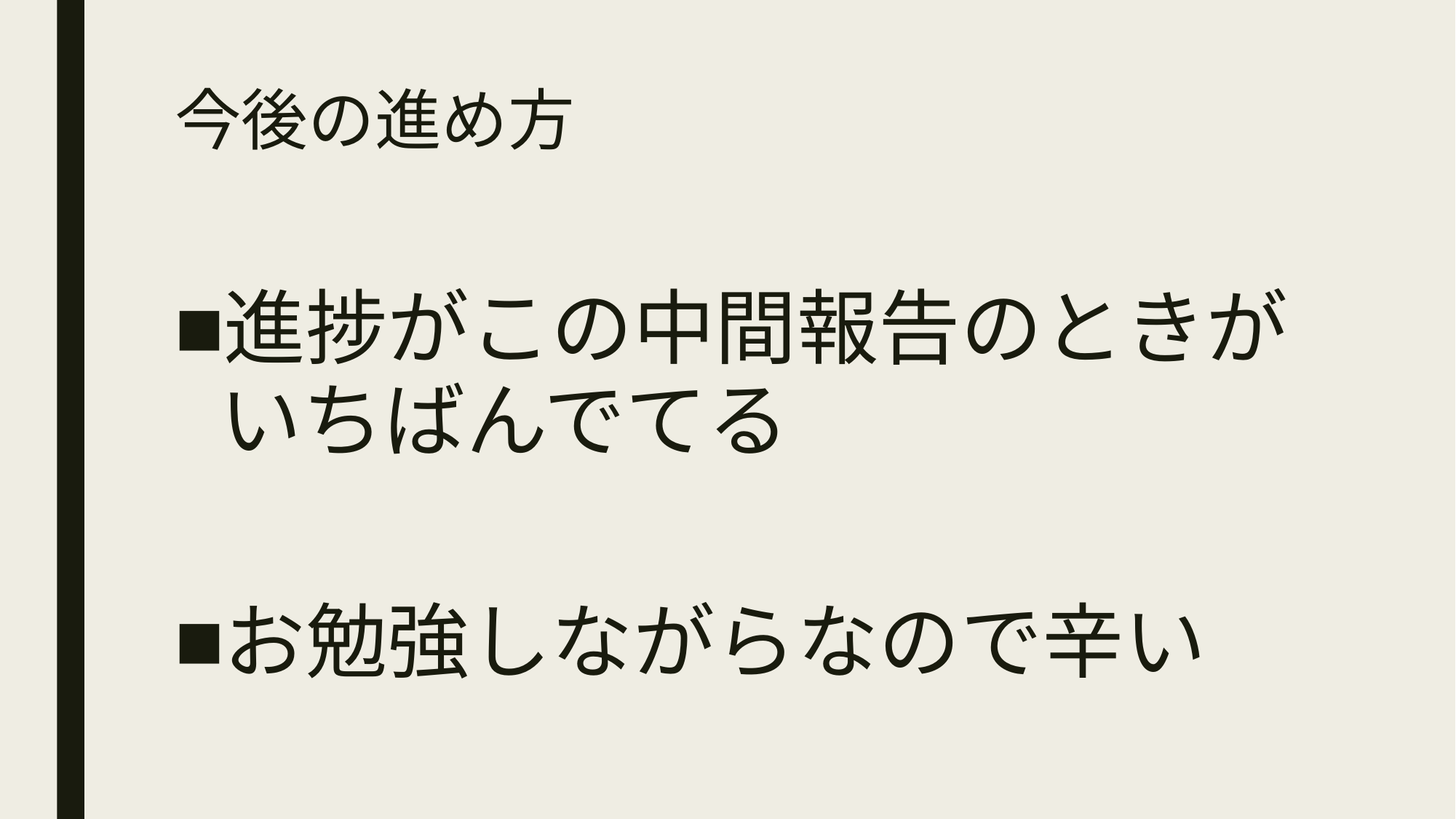

# 今後の進め方
進捗がこの中間報告のときが
いちばんでてる

お勉強しながらなので辛い